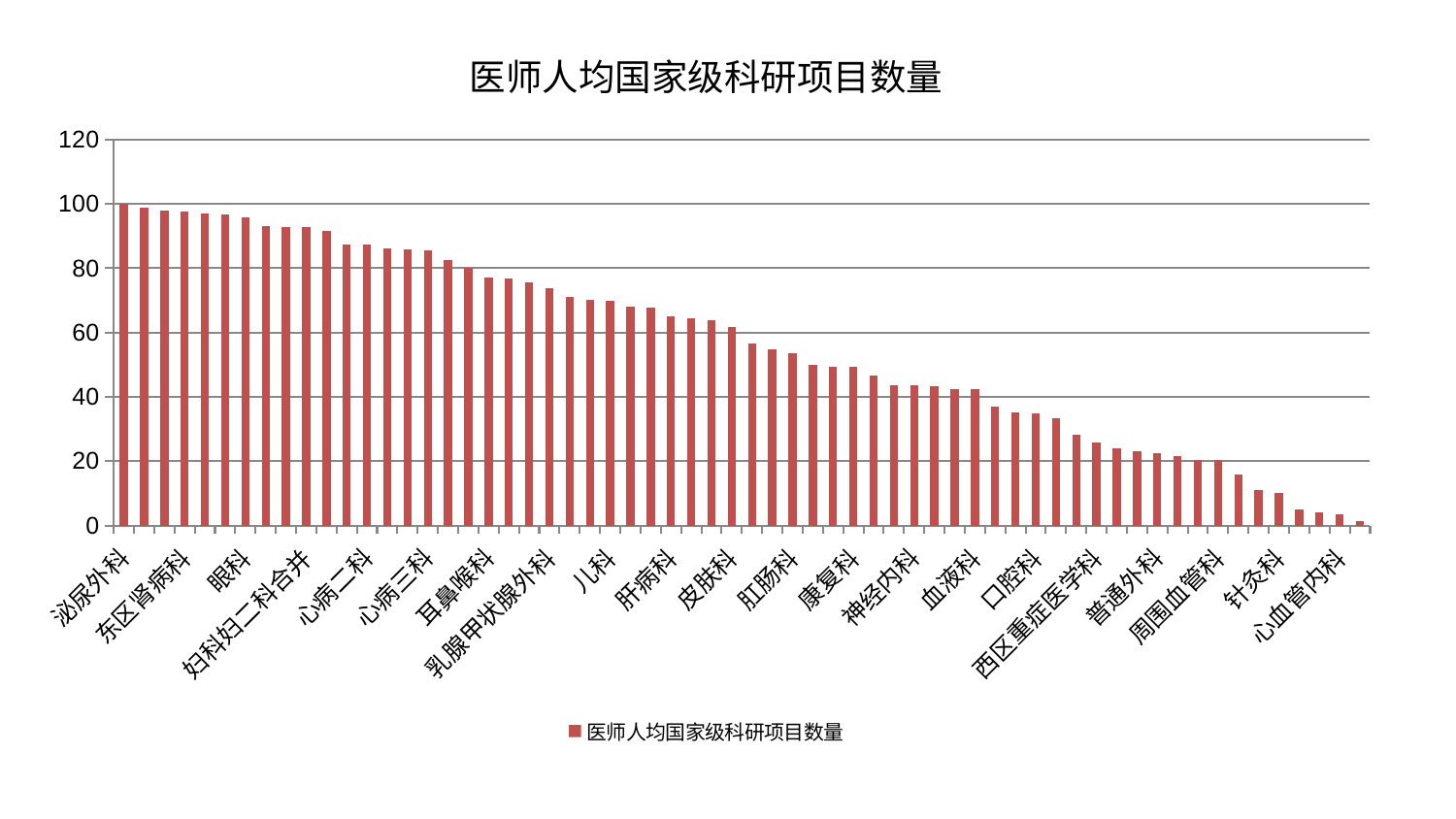

### Chart: 医师人均国家级科研项目数量

| Category | 医师人均国家级科研项目数量 |
|---|---|
| 泌尿外科 | 99.99999999999999 |
| 显微骨科 | 98.84411299100528 |
| 关节骨科 | 98.04910743938721 |
| 东区肾病科 | 97.70031721259897 |
| 脑病三科 | 97.16277488629545 |
| 肝胆外科 | 96.69297887837 |
| 眼科 | 95.84360143608819 |
| 脑病一科 | 93.18558507783739 |
| 重症医学科 | 92.82607015608681 |
| 妇科妇二科合并 | 92.6925166019565 |
| 内分泌科 | 91.4768002069401 |
| 老年医学科 | 87.50372550708659 |
| 心病二科 | 87.38322866885147 |
| 创伤骨科 | 86.10329416261547 |
| 综合内科 | 85.96102813326377 |
| 心病三科 | 85.64811432374982 |
| 心病四科 | 82.50734284543023 |
| 神经外科 | 80.19318492259204 |
| 耳鼻喉科 | 77.02275035670563 |
| 肾脏内科 | 76.92609030699802 |
| 肾病科 | 75.61898596901685 |
| 乳腺甲状腺外科 | 73.72622040251136 |
| 东区重症医学科 | 70.98612623531767 |
| 脊柱骨科 | 70.11991554902826 |
| 儿科 | 69.8740339410989 |
| 身心医学科 | 67.92922828146098 |
| 风湿病科 | 67.88373922947086 |
| 肝病科 | 64.92007752345363 |
| 微创骨科 | 64.45817665230199 |
| 运动损伤骨科 | 63.71397595391107 |
| 皮肤科 | 61.60649428423696 |
| 中医经典科 | 56.69239808242741 |
| 心病一科 | 54.8175668242431 |
| 肛肠科 | 53.71450761081084 |
| 呼吸内科 | 50.100190460203216 |
| 骨科 | 49.40419867317711 |
| 康复科 | 49.38049298435932 |
| 肿瘤内科 | 46.561636423598586 |
| 产科 | 43.71609656704348 |
| 神经内科 | 43.53921310675805 |
| 小儿骨科 | 43.241551737603324 |
| 美容皮肤科 | 42.48785681940899 |
| 血液科 | 42.30020632555019 |
| 脾胃病科 | 36.95725663057372 |
| 男科 | 35.158028983796555 |
| 口腔科 | 34.93962990880912 |
| 推拿科 | 33.37367674598692 |
| 中医外治中心 | 28.210662485856368 |
| 西区重症医学科 | 25.84066562077778 |
| 医院 | 24.138228840310973 |
| 小儿推拿科 | 23.156506465274358 |
| 普通外科 | 22.40279710620865 |
| 治未病中心 | 21.683823020960787 |
| 胸外科 | 20.51768460804898 |
| 周围血管科 | 20.470462898751993 |
| 脑病二科 | 15.744604407715112 |
| 妇二科 | 11.08535681794336 |
| 针灸科 | 10.192070976915193 |
| 脾胃科消化科合并 | 4.876787619557737 |
| 消化内科 | 4.205205324375249 |
| 心血管内科 | 3.4999346853665263 |
| 妇科 | 1.3883894186873387 |
46